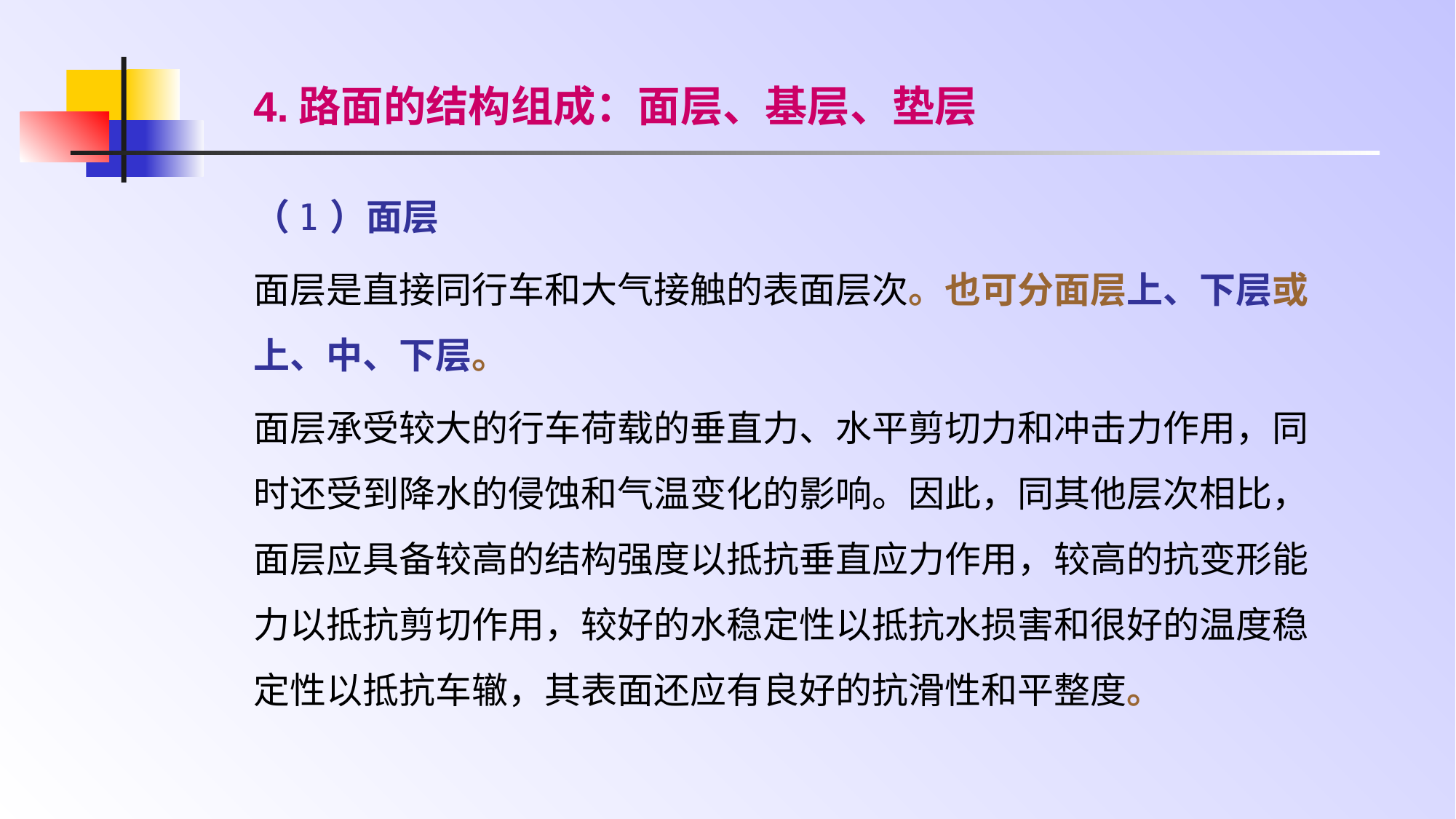

4.路面的结构组成：面层、基层、垫层
（1）面层
面层是直接同行车和大气接触的表面层次。也可分面层上、下层或上、中、下层。
面层承受较大的行车荷载的垂直力、水平剪切力和冲击力作用，同时还受到降水的侵蚀和气温变化的影响。因此，同其他层次相比，面层应具备较高的结构强度以抵抗垂直应力作用，较高的抗变形能力以抵抗剪切作用，较好的水稳定性以抵抗水损害和很好的温度稳定性以抵抗车辙，其表面还应有良好的抗滑性和平整度。